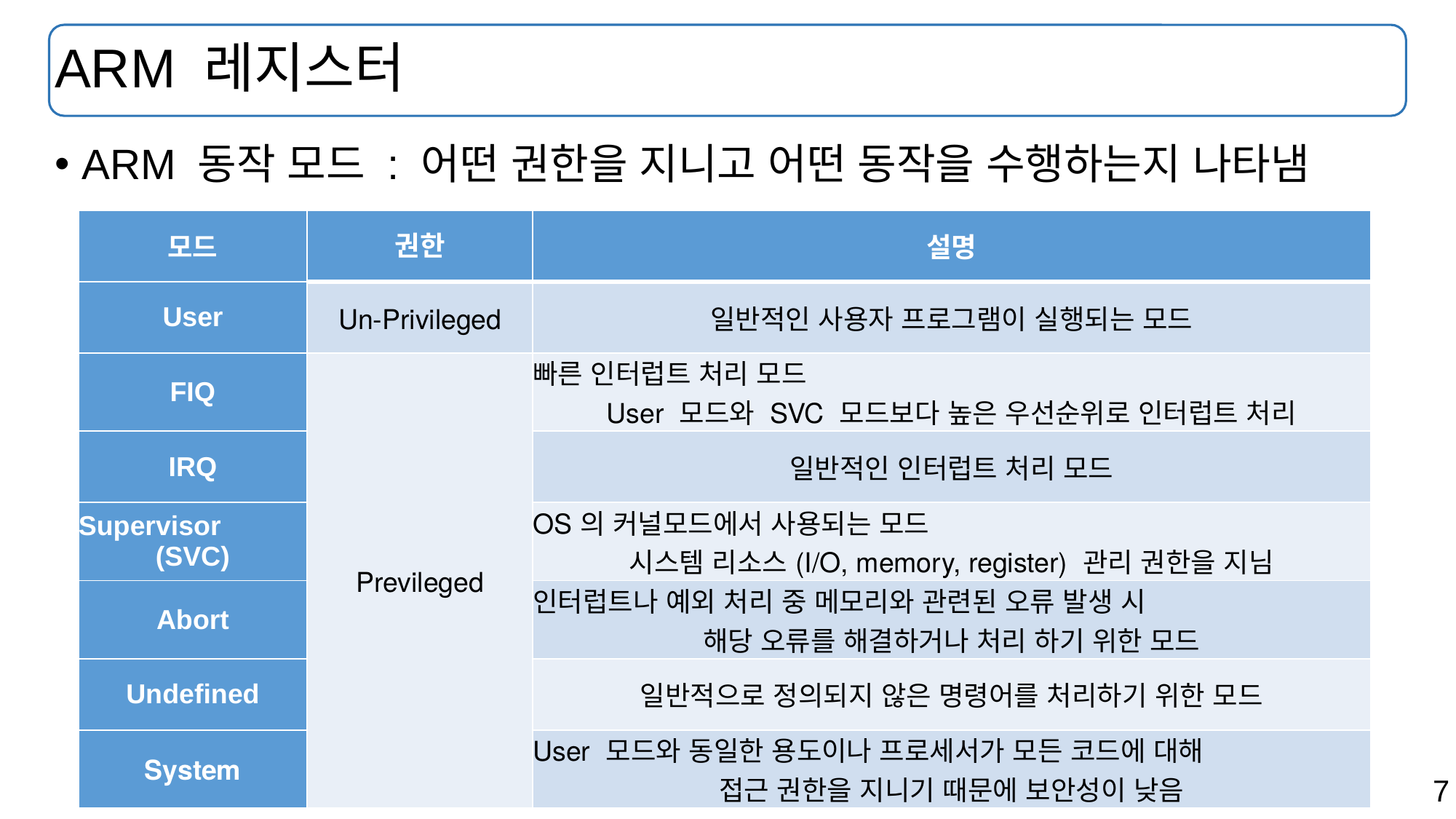

# ARM 레지스터
ARM 동작 모드 : 어떤 권한을 지니고 어떤 동작을 수행하는지 나타냄
| 모드 | 권한 | 설명 |
| --- | --- | --- |
| User | Un-Privileged | 일반적인 사용자 프로그램이 실행되는 모드 |
| FIQ | Previleged | 빠른 인터럽트 처리 모드 User 모드와 SVC 모드보다 높은 우선순위로 인터럽트 처리 |
| IRQ |  | 일반적인 인터럽트 처리 모드 |
| Supervisor (SVC) |  | OS의 커널모드에서 사용되는 모드 시스템 리소스(I/O, memory, register) 관리 권한을 지님 |
| Abort |  | 인터럽트나 예외 처리 중 메모리와 관련된 오류 발생 시 해당 오류를 해결하거나 처리 하기 위한 모드 |
| Undefined |  | 일반적으로 정의되지 않은 명령어를 처리하기 위한 모드 |
| System |  | User 모드와 동일한 용도이나 프로세서가 모든 코드에 대해 접근 권한을 지니기 때문에 보안성이 낮음 |
7